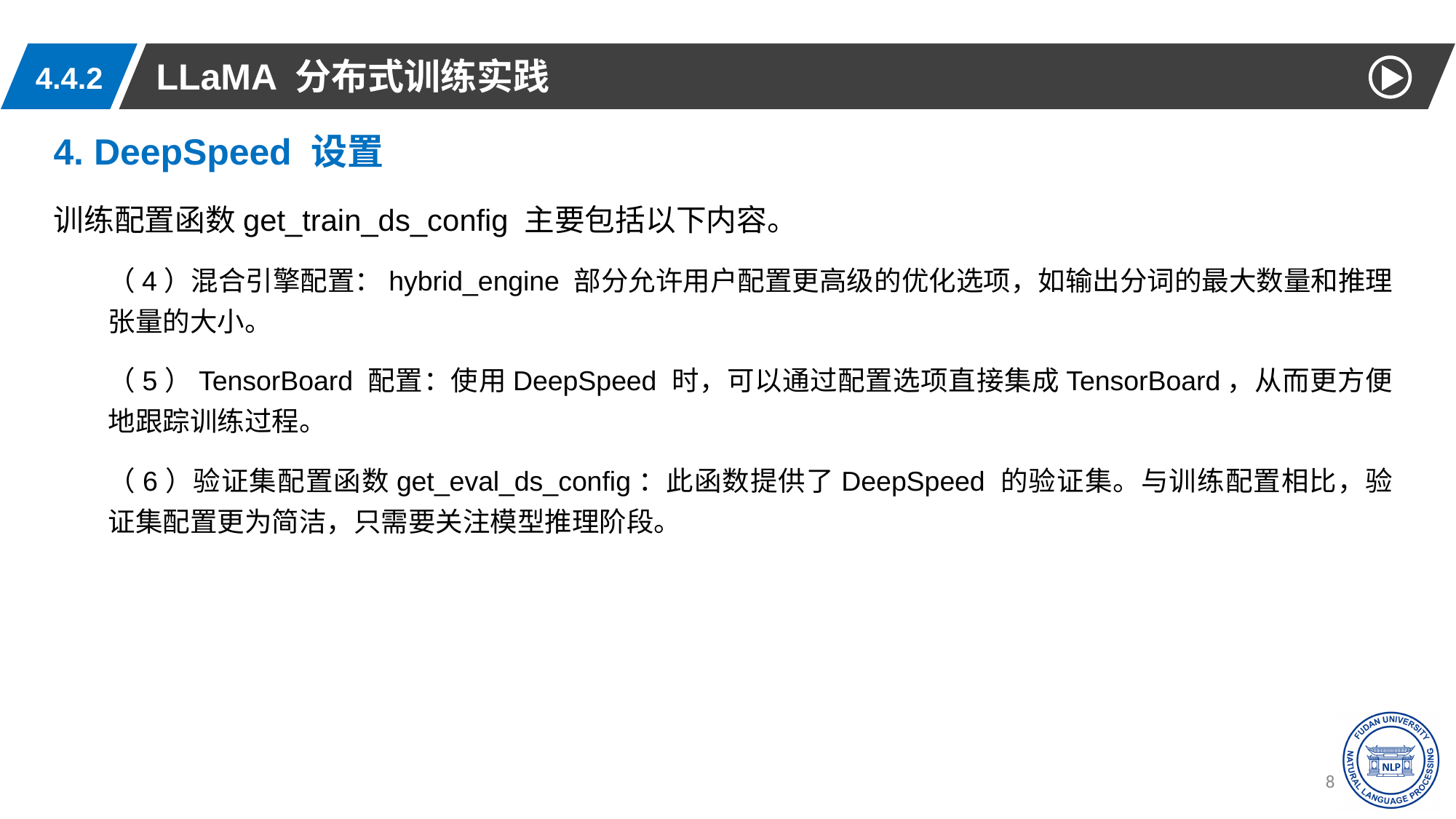

LLaMA 分布式训练实践
4.4.2

4. DeepSpeed 设置
训练配置函数get_train_ds_config 主要包括以下内容。
（4）混合引擎配置：hybrid_engine 部分允许用户配置更高级的优化选项，如输出分词的最大数量和推理张量的大小。
（5）TensorBoard 配置：使用DeepSpeed 时，可以通过配置选项直接集成TensorBoard，从而更方便地跟踪训练过程。
（6）验证集配置函数get_eval_ds_config：此函数提供了DeepSpeed 的验证集。与训练配置相比，验证集配置更为简洁，只需要关注模型推理阶段。
87